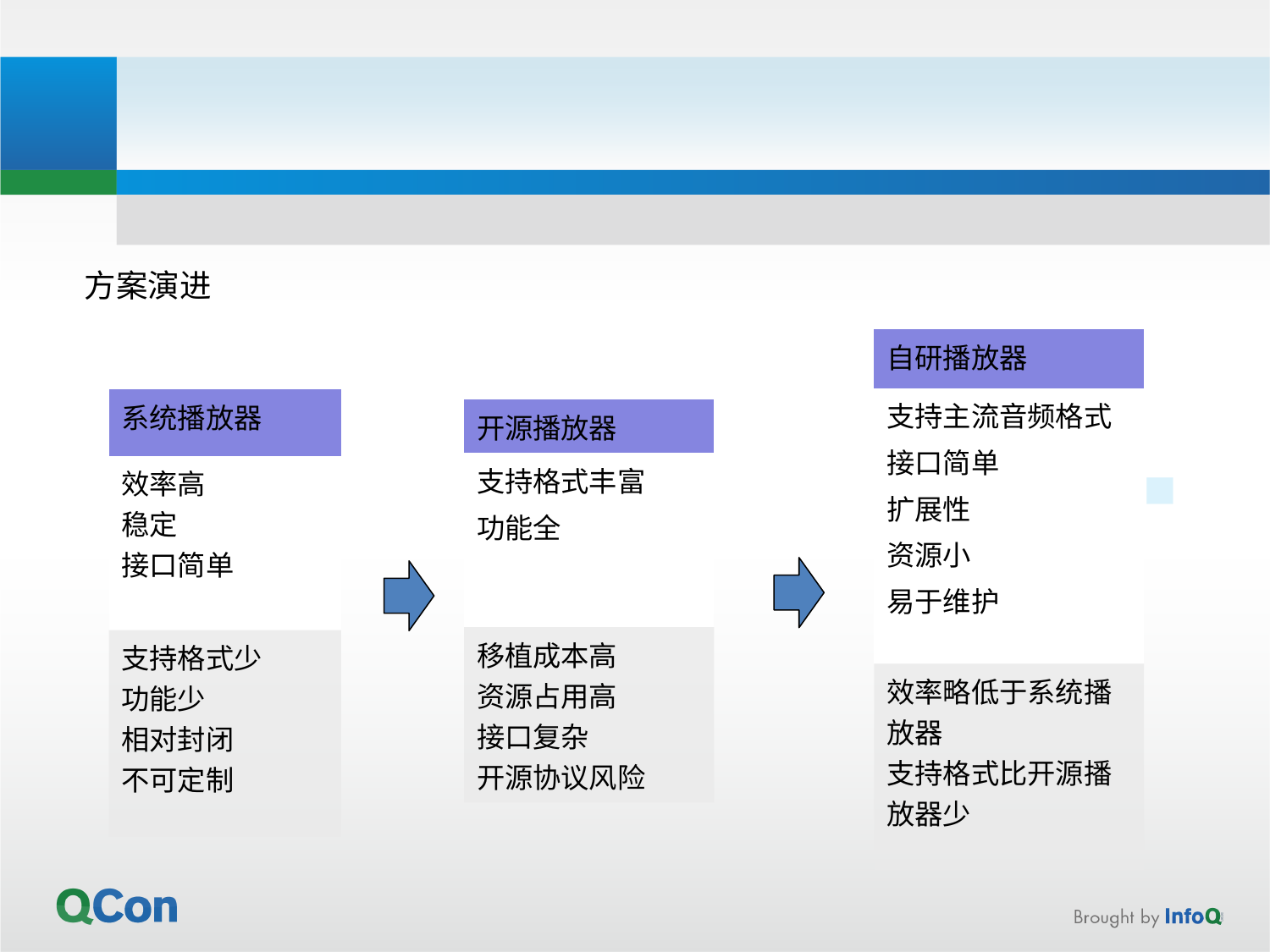

方案演进
| 自研播放器 |
| --- |
| 支持主流音频格式 接口简单 扩展性 资源小 易于维护 |
| 效率略低于系统播放器 支持格式比开源播放器少 |
| 系统播放器 |
| --- |
| 效率高 稳定 接口简单 |
| 支持格式少 功能少 相对封闭 不可定制 |
| 开源播放器 |
| --- |
| 支持格式丰富 功能全 |
| 移植成本高 资源占用高 接口复杂 开源协议风险 |